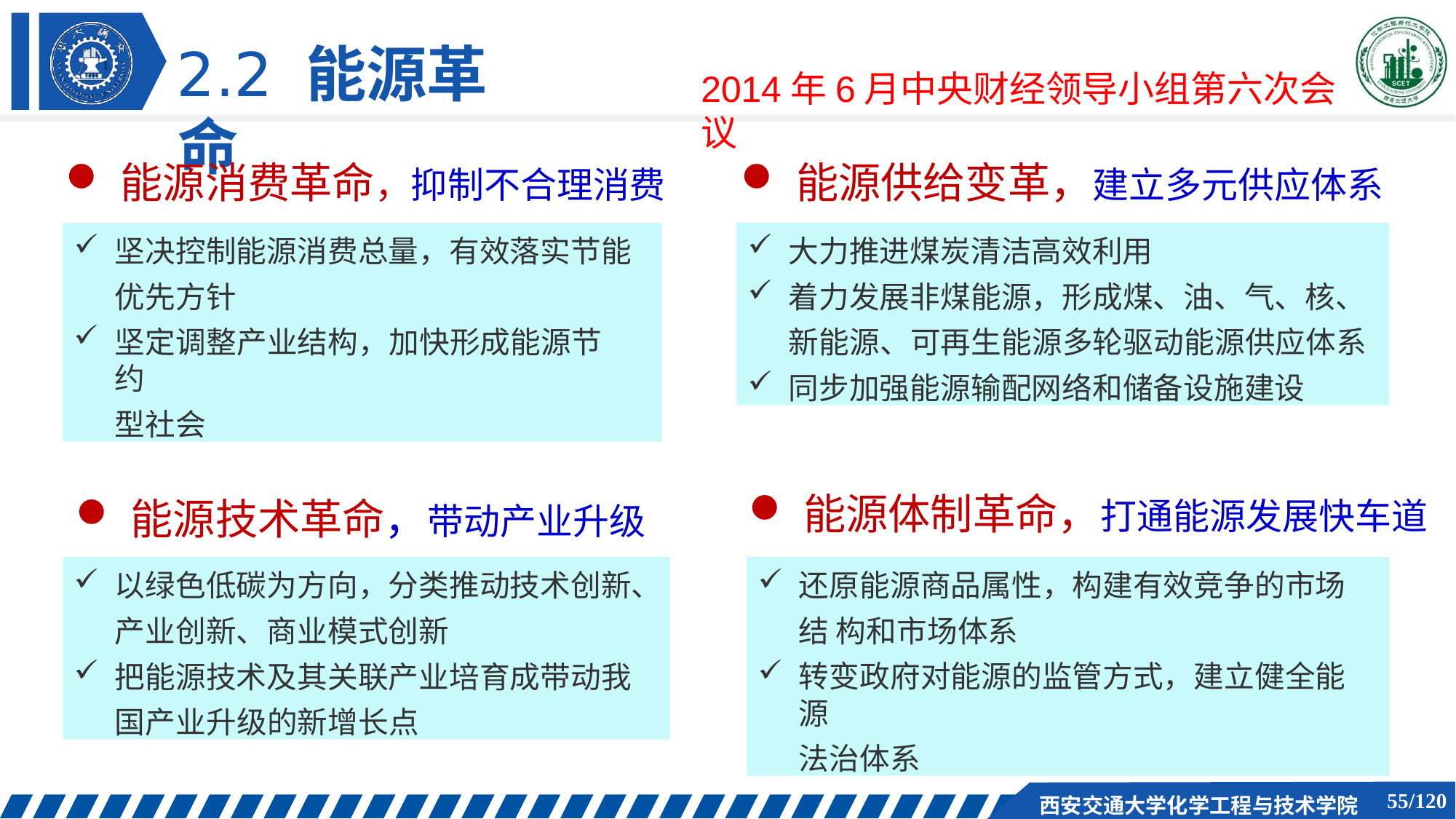

# 2.2 能源革命
2014年6月中央财经领导小组第六次会议
能源消费革命，抑制不合理消费
能源供给变革，建立多元供应体系
坚决控制能源消费总量，有效落实节能 优先方针
坚定调整产业结构，加快形成能源节约
型社会
大力推进煤炭清洁高效利用
着力发展非煤能源，形成煤、油、气、核、
新能源、可再生能源多轮驱动能源供应体系
同步加强能源输配网络和储备设施建设
能源体制革命，打通能源发展快车道
能源技术革命，带动产业升级
以绿色低碳为方向，分类推动技术创新、 产业创新、商业模式创新
把能源技术及其关联产业培育成带动我
国产业升级的新增长点
还原能源商品属性，构建有效竞争的市场结 构和市场体系
转变政府对能源的监管方式，建立健全能源
法治体系
55/120
西安交通大学化学工程与技术学院